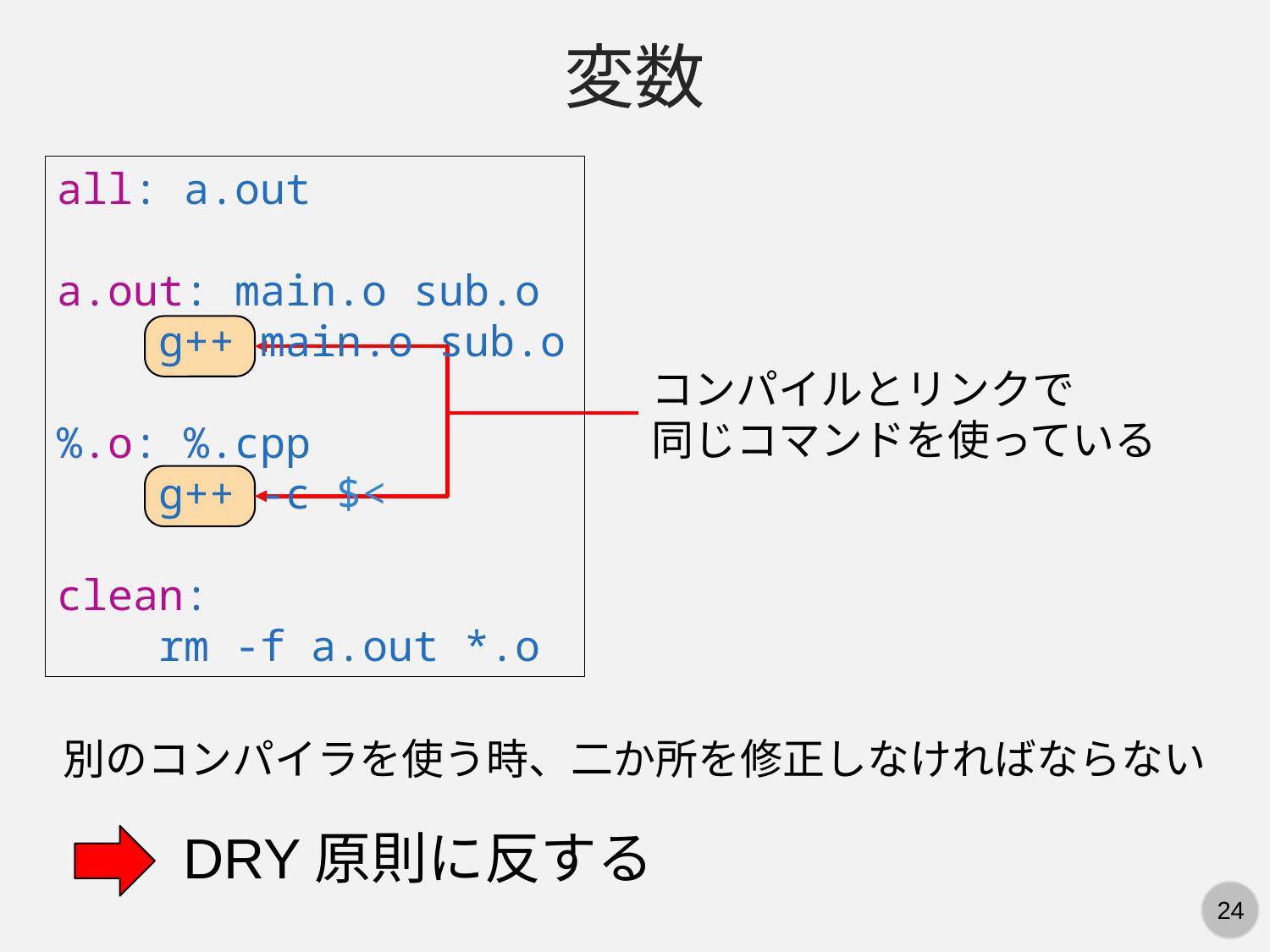

変数
all: a.out
a.out: main.o sub.o
    g++ main.o sub.o
%.o: %.cpp
    g++ -c $<
clean:
    rm -f a.out *.o

コンパイルとリンクで
同じコマンドを使っている

別のコンパイラを使う時、二か所を修正しなければならない
DRY原則に反する